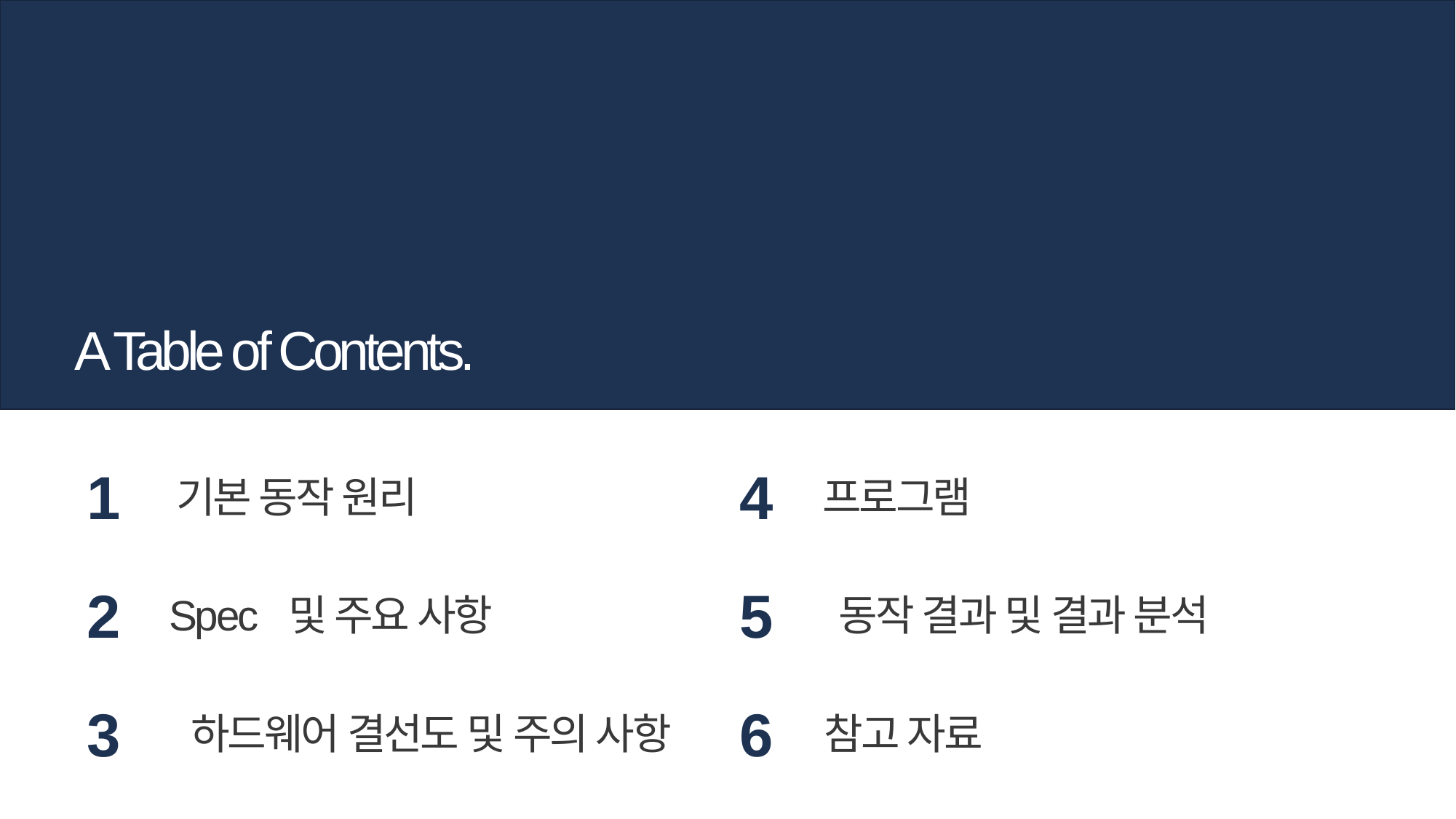

A Table of Contents.
1
기본 동작 원리
4
프로그램
2
Spec  및 주요 사항
5
동작 결과 및 결과 분석
3
하드웨어 결선도 및 주의 사항
6
참고 자료